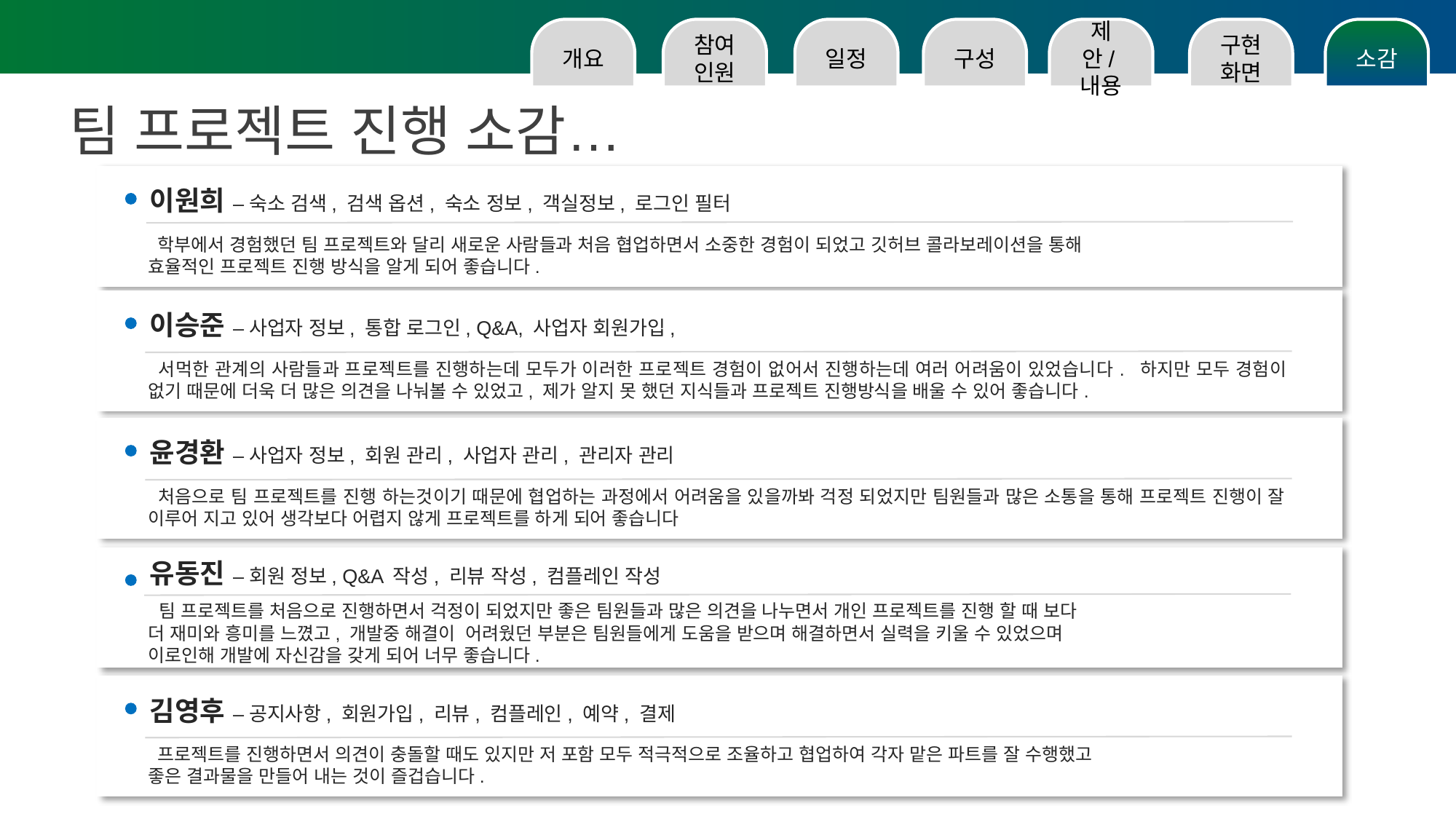

소감
구현화면
제안/내용
구성
일정
참여인원
개요

팀 프로젝트 진행 소감…

이원희 – 숙소 검색, 검색 옵션, 숙소 정보, 객실정보, 로그인 필터

 학부에서 경험했던 팀 프로젝트와 달리 새로운 사람들과 처음 협업하면서 소중한 경험이 되었고 깃허브 콜라보레이션을 통해
효율적인 프로젝트 진행 방식을 알게 되어 좋습니다.

이승준 – 사업자 정보, 통합 로그인, Q&A, 사업자 회원가입,

 서먹한 관계의 사람들과 프로젝트를 진행하는데 모두가 이러한 프로젝트 경험이 없어서 진행하는데 여러 어려움이 있었습니다.  하지만 모두 경험이 없기 때문에 더욱 더 많은 의견을 나눠볼 수 있었고, 제가 알지 못 했던 지식들과 프로젝트 진행방식을 배울 수 있어 좋습니다.

윤경환 – 사업자 정보, 회원 관리, 사업자 관리, 관리자 관리

 처음으로 팀 프로젝트를 진행 하는것이기 때문에 협업하는 과정에서 어려움을 있을까봐 걱정 되었지만 팀원들과 많은 소통을 통해 프로젝트 진행이 잘 이루어 지고 있어 생각보다 어렵지 않게 프로젝트를 하게 되어 좋습니다

유동진 – 회원 정보, Q&A 작성, 리뷰 작성, 컴플레인 작성

 팀 프로젝트를 처음으로 진행하면서 걱정이 되었지만 좋은 팀원들과 많은 의견을 나누면서 개인 프로젝트를 진행 할 때 보다
더 재미와 흥미를 느꼈고, 개발중 해결이  어려웠던 부분은 팀원들에게 도움을 받으며 해결하면서 실력을 키울 수 있었으며
이로인해 개발에 자신감을 갖게 되어 너무 좋습니다.

김영후 – 공지사항, 회원가입, 리뷰, 컴플레인, 예약, 결제

 프로젝트를 진행하면서 의견이 충돌할 때도 있지만 저 포함 모두 적극적으로 조율하고 협업하여 각자 맡은 파트를 잘 수행했고
좋은 결과물을 만들어 내는 것이 즐겁습니다.